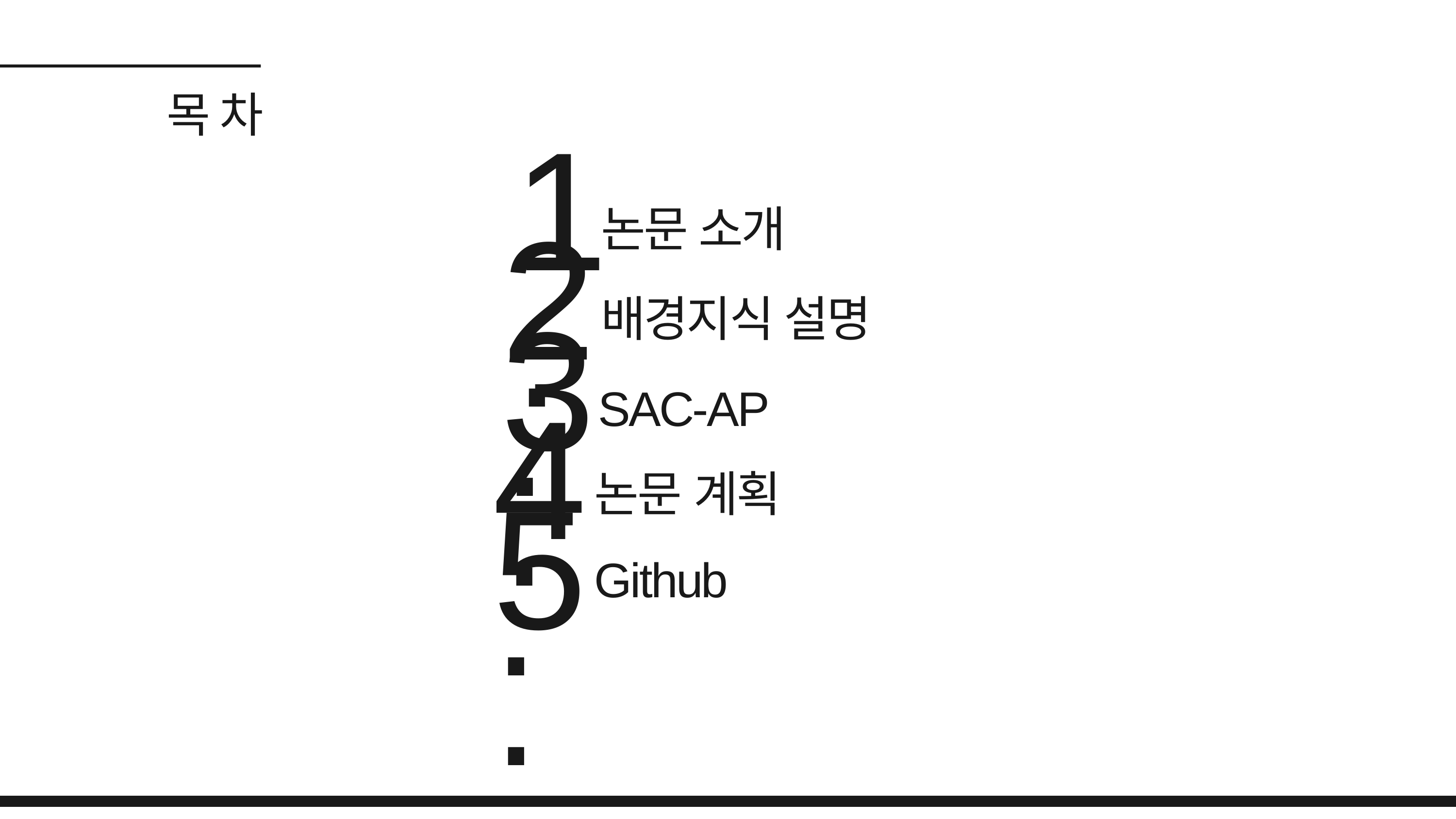

목 차
1.
논문 소개
2.
배경지식 설명
3.
SAC-AP
4.
논문 계획
5.
Github